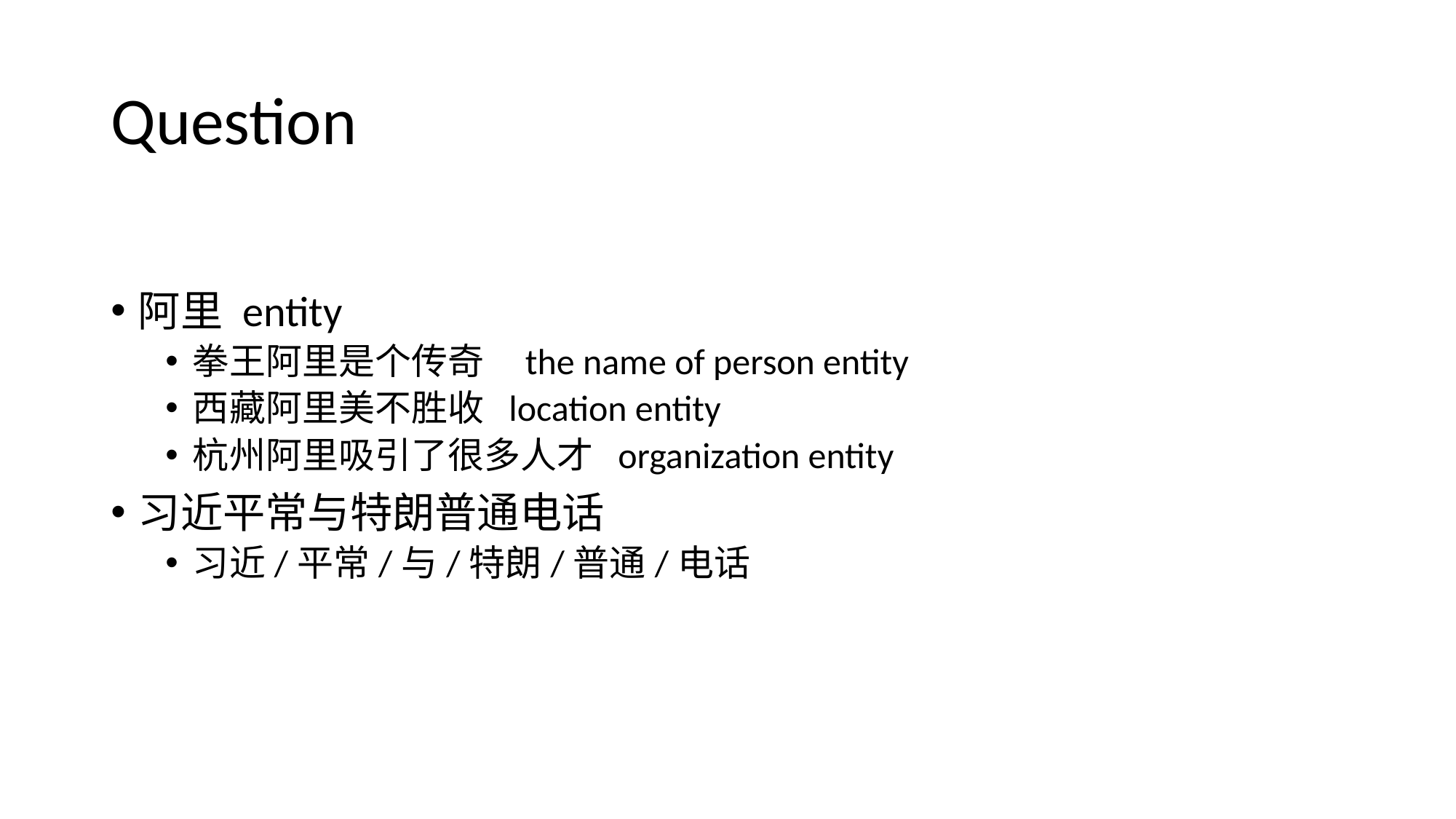

# Question

阿里 entity
拳王阿里是个传奇    the name of person entity
西藏阿里美不胜收  location entity
杭州阿里吸引了很多人才  organization entity
习近平常与特朗普通电话
习近/平常/与/特朗/普通/电话